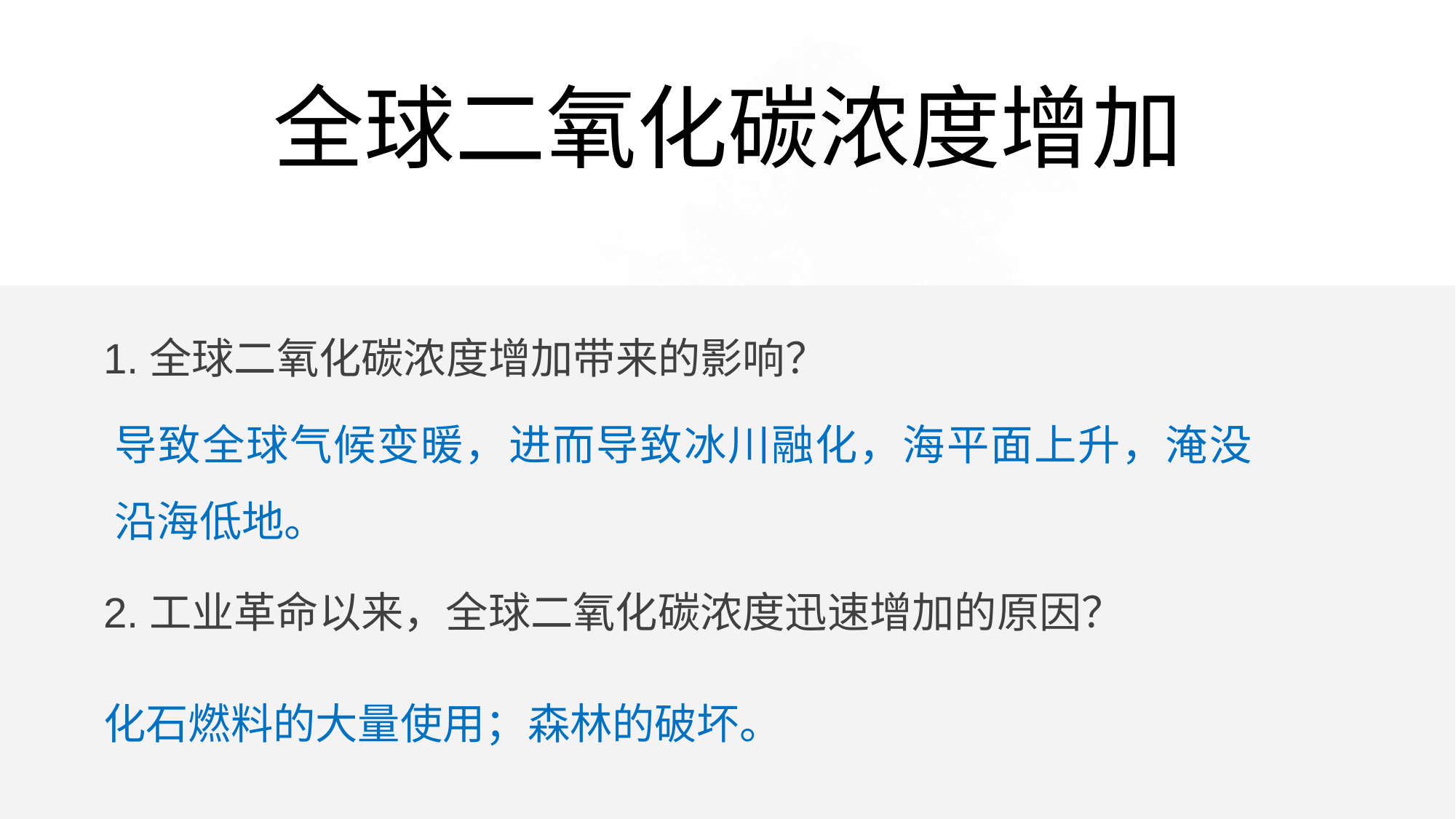

全球二氧化碳浓度增加

1.全球二氧化碳浓度增加带来的影响？
导致全球气候变暖，进而导致冰川融化，海平面上升，淹没沿海低地。
2.工业革命以来，全球二氧化碳浓度迅速增加的原因？
化石燃料的大量使用；森林的破坏。